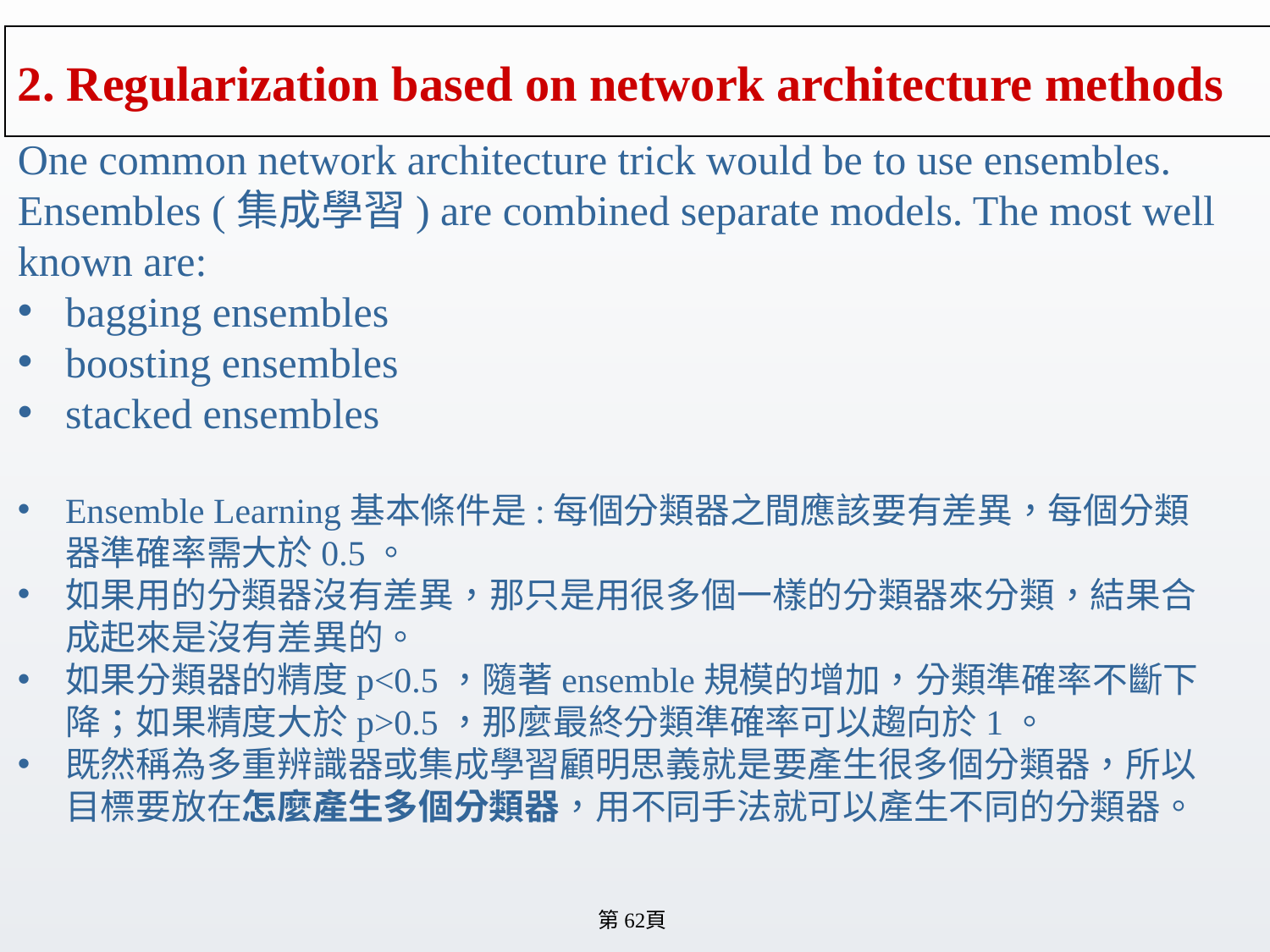

# 2. Regularization based on network architecture methods
One common network architecture trick would be to use ensembles. Ensembles (集成學習) are combined separate models. The most well known are:
bagging ensembles
boosting ensembles
stacked ensembles

Ensemble Learning基本條件是:每個分類器之間應該要有差異，每個分類器準確率需大於0.5。
如果用的分類器沒有差異，那只是用很多個一樣的分類器來分類，結果合成起來是沒有差異的。
如果分類器的精度p<0.5，隨著ensemble規模的增加，分類準確率不斷下降；如果精度大於p>0.5，那麼最終分類準確率可以趨向於1。
既然稱為多重辨識器或集成學習顧明思義就是要產生很多個分類器，所以目標要放在怎麼產生多個分類器，用不同手法就可以產生不同的分類器。